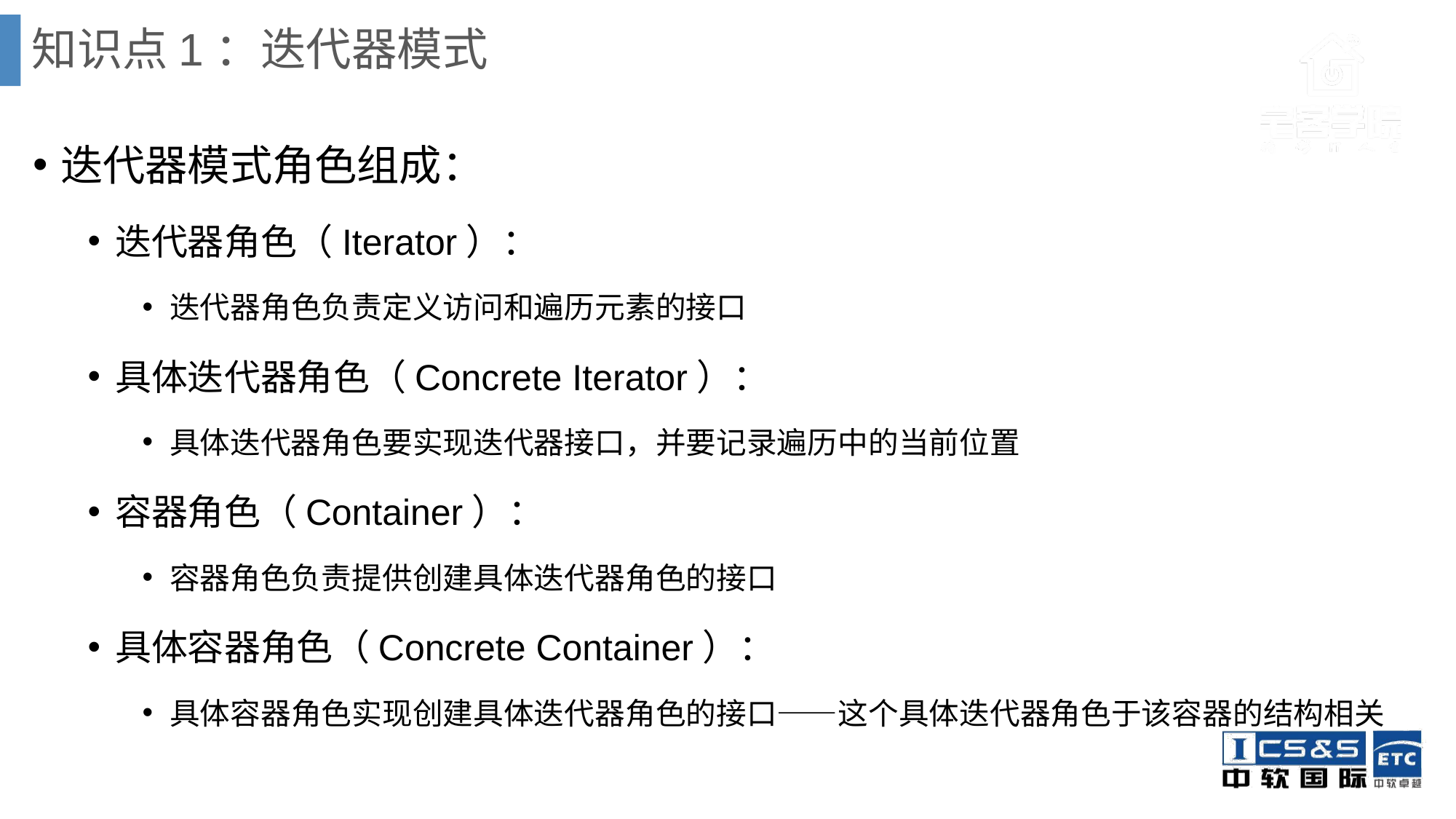

# 知识点1：迭代器模式
迭代器模式角色组成：
迭代器角色（Iterator）：
迭代器角色负责定义访问和遍历元素的接口
具体迭代器角色（Concrete Iterator）：
具体迭代器角色要实现迭代器接口，并要记录遍历中的当前位置
容器角色（Container）：
容器角色负责提供创建具体迭代器角色的接口
具体容器角色（Concrete Container）：
具体容器角色实现创建具体迭代器角色的接口——这个具体迭代器角色于该容器的结构相关